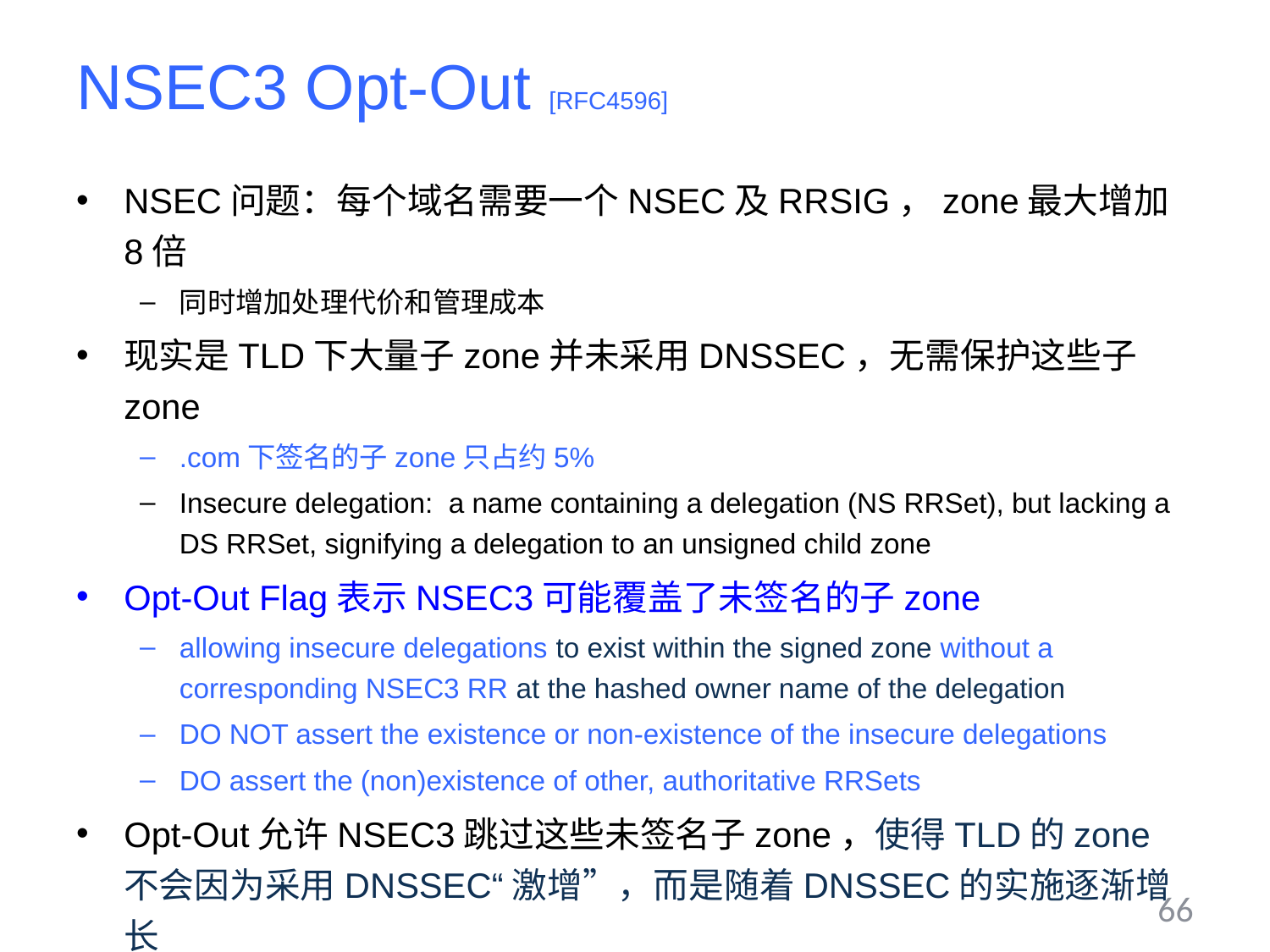

# NSEC3 Opt-Out [RFC4596]
NSEC问题：每个域名需要一个NSEC及RRSIG，zone最大增加8倍
同时增加处理代价和管理成本
现实是TLD下大量子zone并未采用DNSSEC，无需保护这些子zone
.com下签名的子zone只占约5%
Insecure delegation:  a name containing a delegation (NS RRSet), but lacking a DS RRSet, signifying a delegation to an unsigned child zone
Opt-Out Flag表示NSEC3可能覆盖了未签名的子zone
allowing insecure delegations to exist within the signed zone without a corresponding NSEC3 RR at the hashed owner name of the delegation
DO NOT assert the existence or non-existence of the insecure delegations
DO assert the (non)existence of other, authoritative RRSets
Opt-Out允许NSEC3跳过这些未签名子zone，使得TLD的zone不会因为采用DNSSEC“激增”，而是随着DNSSEC的实施逐渐增长
未签名子zone的授权与撤销也不会导致NSEC3重新计算和签名
66